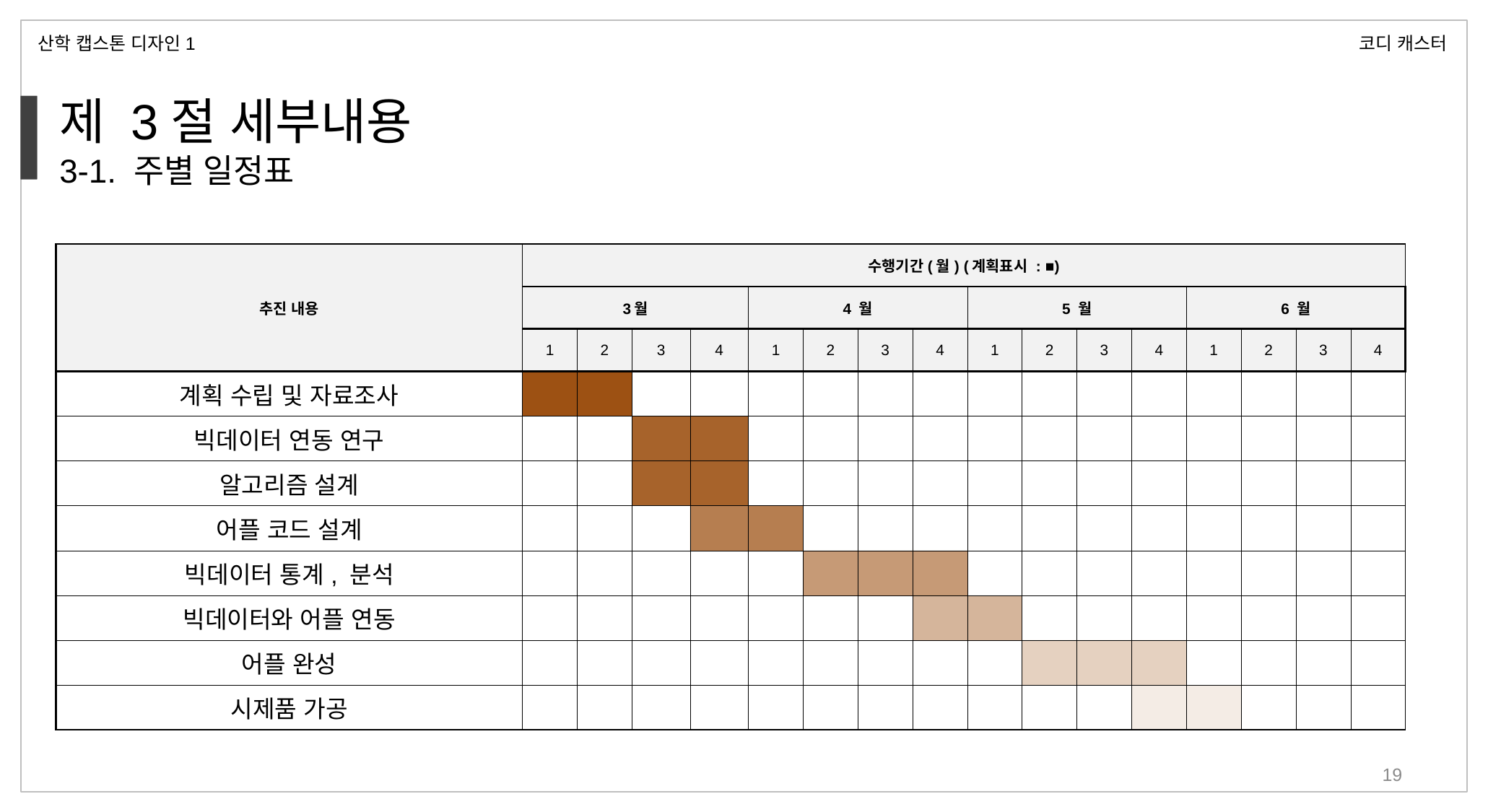

산학 캡스톤 디자인1
코디 캐스터
제 3절 세부내용
3-1. 주별 일정표

| 추진 내용 | 수행기간(월) (계획표시 : ■) |  |  |  |  |  |  |  |  |  |  |  |  |  |  |  |
| --- | --- | --- | --- | --- | --- | --- | --- | --- | --- | --- | --- | --- | --- | --- | --- | --- |
|  | 3월 |  |  |  | 4 월 |  |  |  | 5 월 |  |  |  | 6 월 |  |  |  |
|  | 1 | 2 | 3 | 4 | 1 | 2 | 3 | 4 | 1 | 2 | 3 | 4 | 1 | 2 | 3 | 4 |
| 계획 수립 및 자료조사 |  |  |  |  |  |  |  |  |  |  |  |  |  |  |  |  |
| 빅데이터 연동 연구 |  |  |  |  |  |  |  |  |  |  |  |  |  |  |  |  |
| 알고리즘 설계 |  |  |  |  |  |  |  |  |  |  |  |  |  |  |  |  |
| 어플 코드 설계 |  |  |  |  |  |  |  |  |  |  |  |  |  |  |  |  |
| 빅데이터 통계, 분석 |  |  |  |  |  |  |  |  |  |  |  |  |  |  |  |  |
| 빅데이터와 어플 연동 |  |  |  |  |  |  |  |  |  |  |  |  |  |  |  |  |
| 어플 완성 |  |  |  |  |  |  |  |  |  |  |  |  |  |  |  |  |
| 시제품 가공 |  |  |  |  |  |  |  |  |  |  |  |  |  |  |  |  |

19